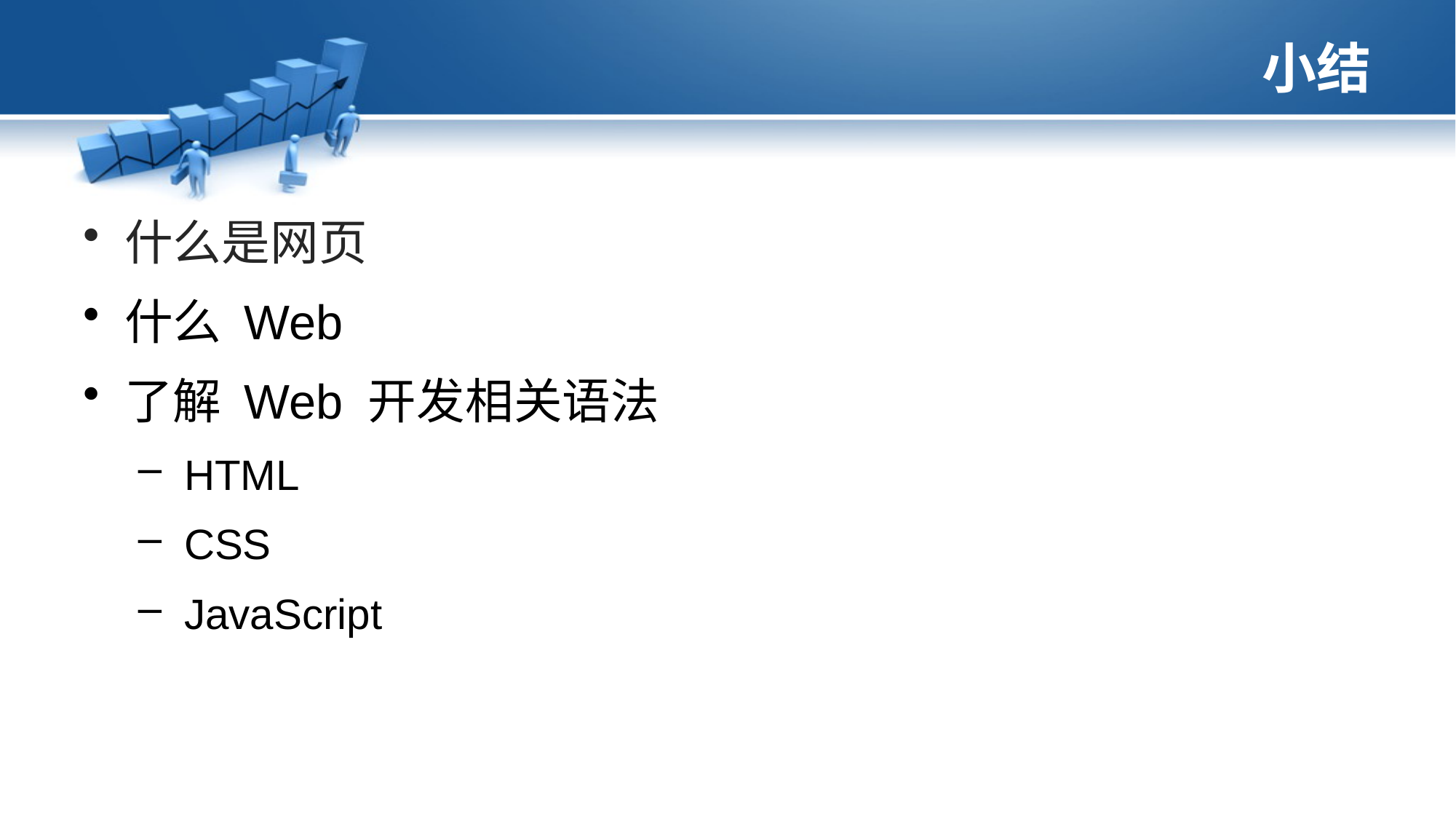

# 小结
什么是网页
什么 Web
了解 Web 开发相关语法
 HTML
 CSS
 JavaScript